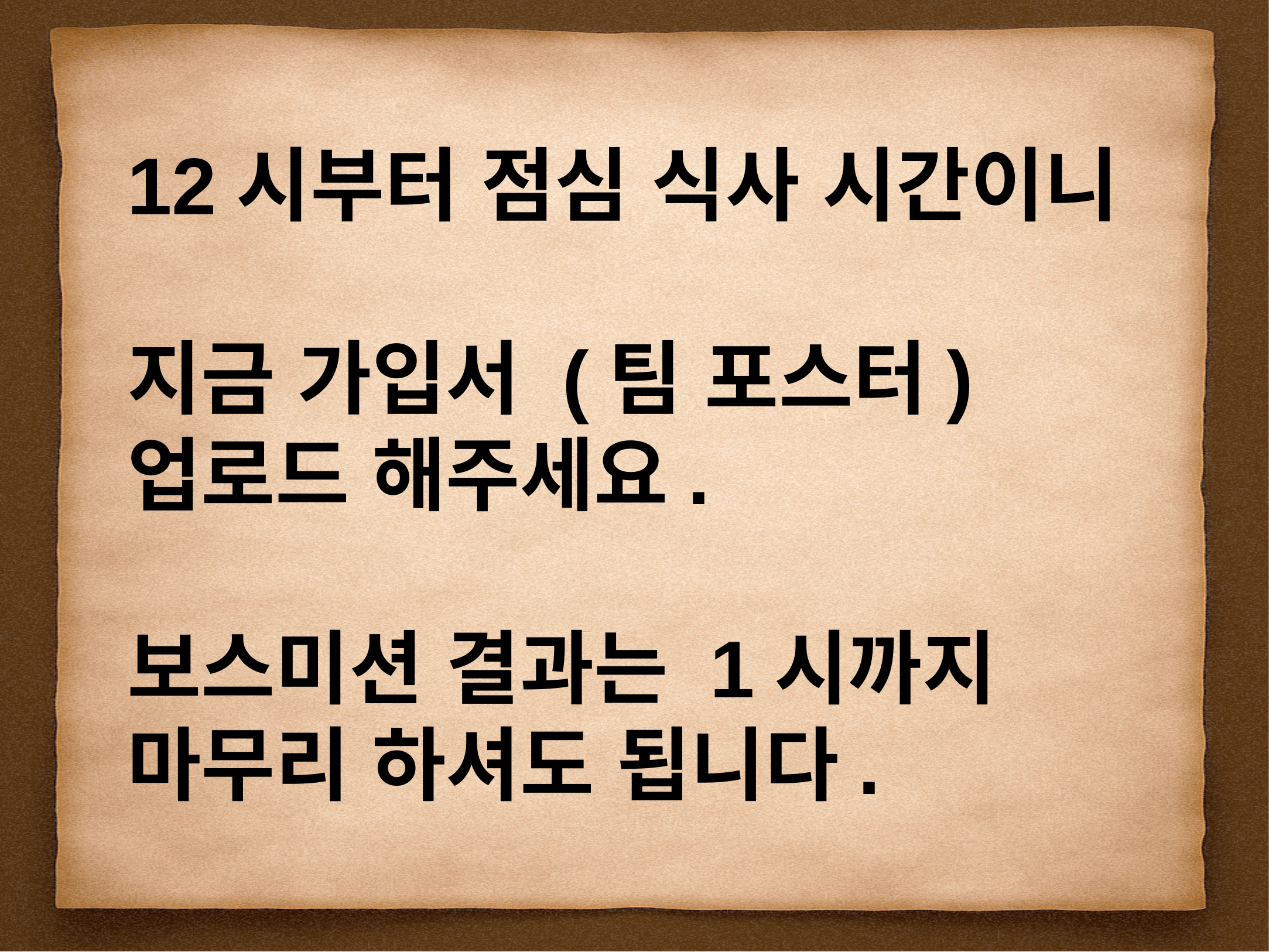

12시부터 점심 식사 시간이니

지금 가입서 (팀 포스터)
업로드 해주세요.

보스미션 결과는 1시까지
마무리 하셔도 됩니다.